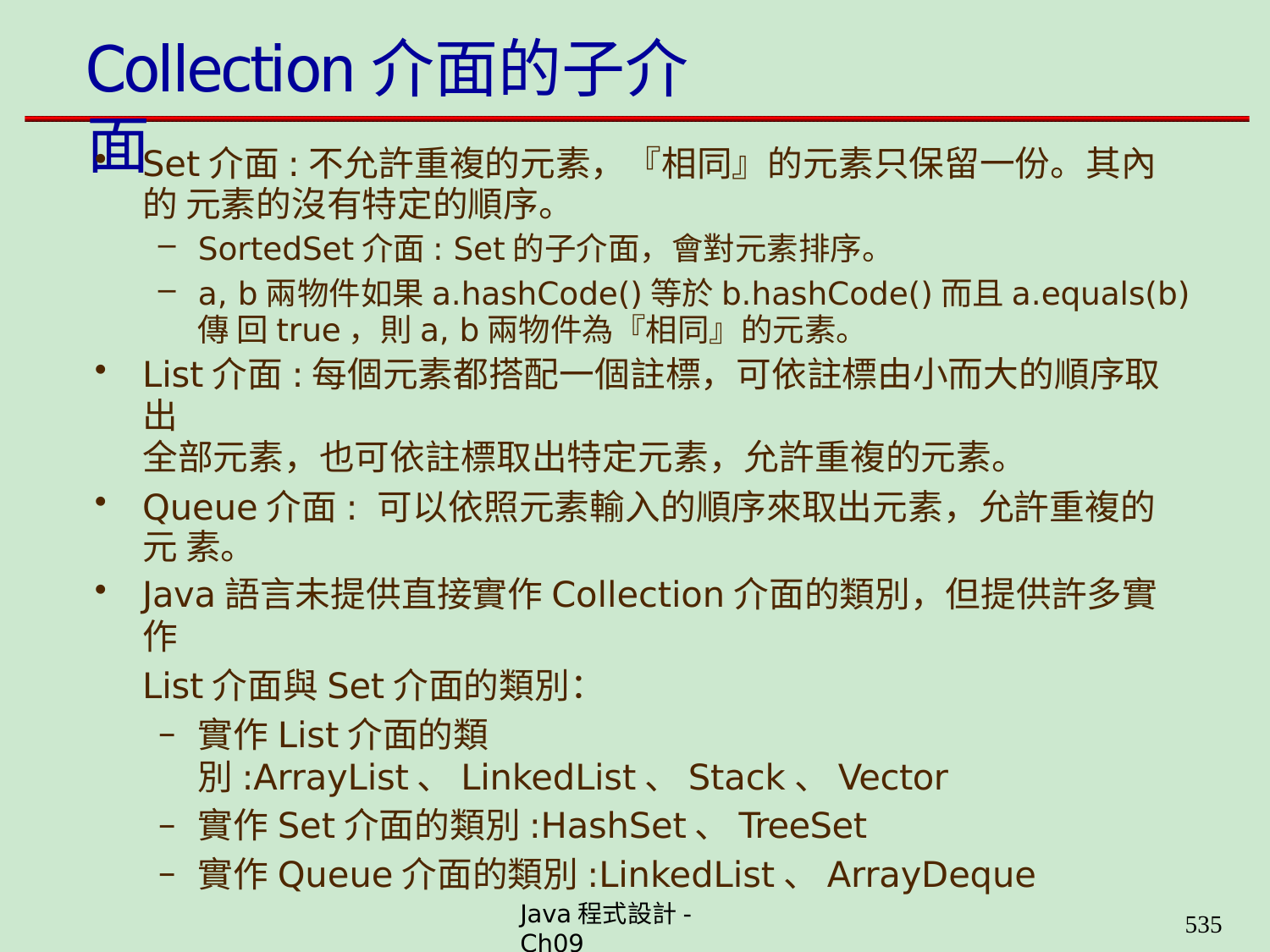

# Collection介面的子介面
Set介面:不允許重複的元素，『相同』的元素只保留一份。其內的 元素的沒有特定的順序。
SortedSet介面: Set的子介面，會對元素排序。
a, b兩物件如果a.hashCode()等於b.hashCode()而且a.equals(b)傳 回true，則a, b兩物件為『相同』的元素。
List介面:每個元素都搭配一個註標，可依註標由小而大的順序取出
全部元素，也可依註標取出特定元素，允許重複的元素。
Queue介面: 可以依照元素輸入的順序來取出元素，允許重複的元 素。
Java語言未提供直接實作Collection介面的類別，但提供許多實作
List介面與Set介面的類別：
實作List介面的類別:ArrayList、LinkedList、Stack、Vector
實作Set介面的類別:HashSet、TreeSet
實作Queue介面的類別:LinkedList、ArrayDeque
Java程式設計-Ch09
535